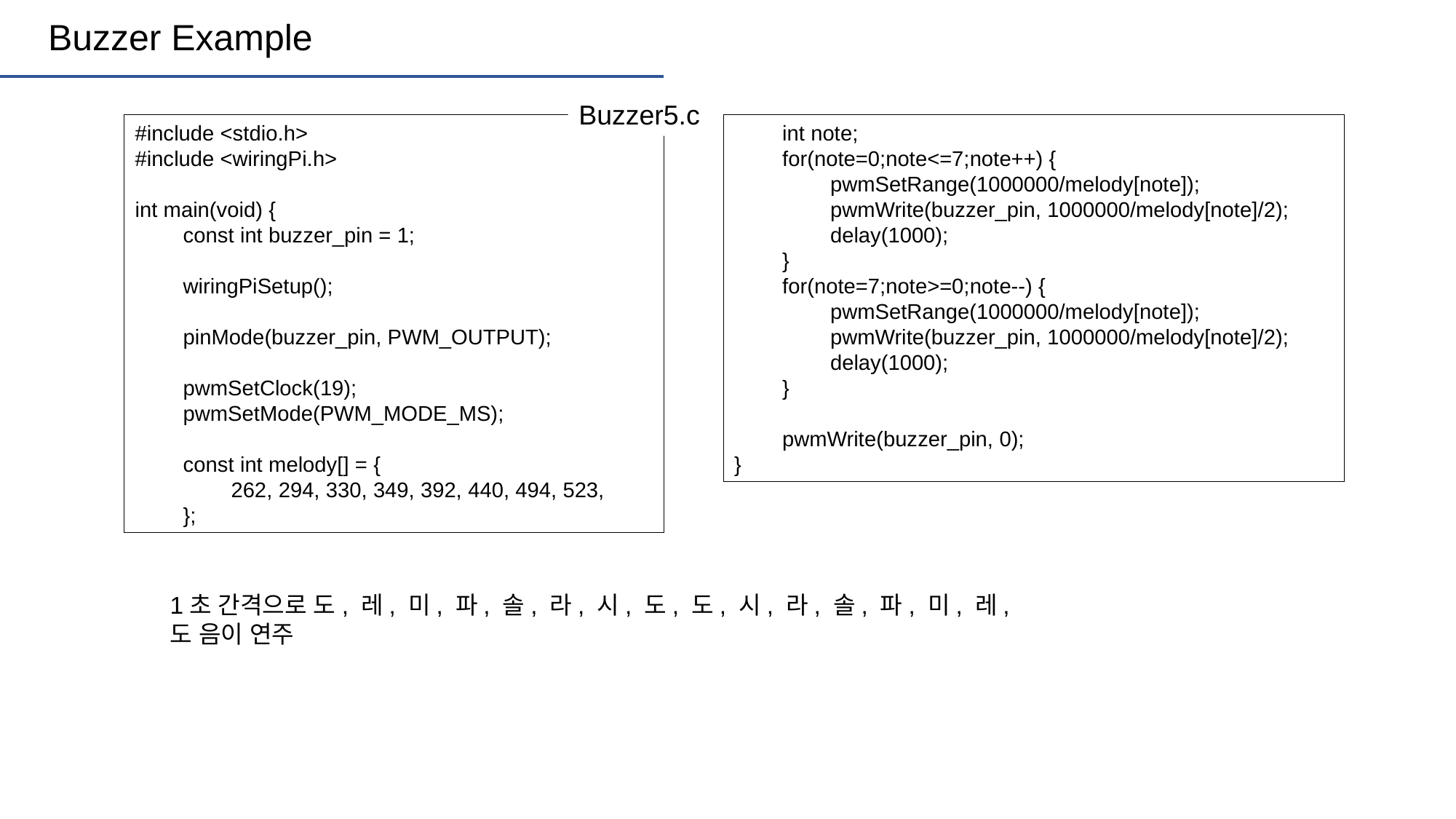

Buzzer Example
Buzzer5.c
#include <stdio.h>
#include <wiringPi.h>

int main(void) {
        const int buzzer_pin = 1;

        wiringPiSetup();

        pinMode(buzzer_pin, PWM_OUTPUT);

        pwmSetClock(19);
        pwmSetMode(PWM_MODE_MS);

        const int melody[] = {
                262, 294, 330, 349, 392, 440, 494, 523,
        };
        int note;
        for(note=0;note<=7;note++) {
                pwmSetRange(1000000/melody[note]);
                pwmWrite(buzzer_pin, 1000000/melody[note]/2);
                delay(1000);
        }
        for(note=7;note>=0;note--) {
                pwmSetRange(1000000/melody[note]);
                pwmWrite(buzzer_pin, 1000000/melody[note]/2);
                delay(1000);
        }

        pwmWrite(buzzer_pin, 0);
}
1초 간격으로 도, 레, 미, 파, 솔, 라, 시, 도, 도, 시, 라, 솔, 파, 미, 레, 도 음이 연주